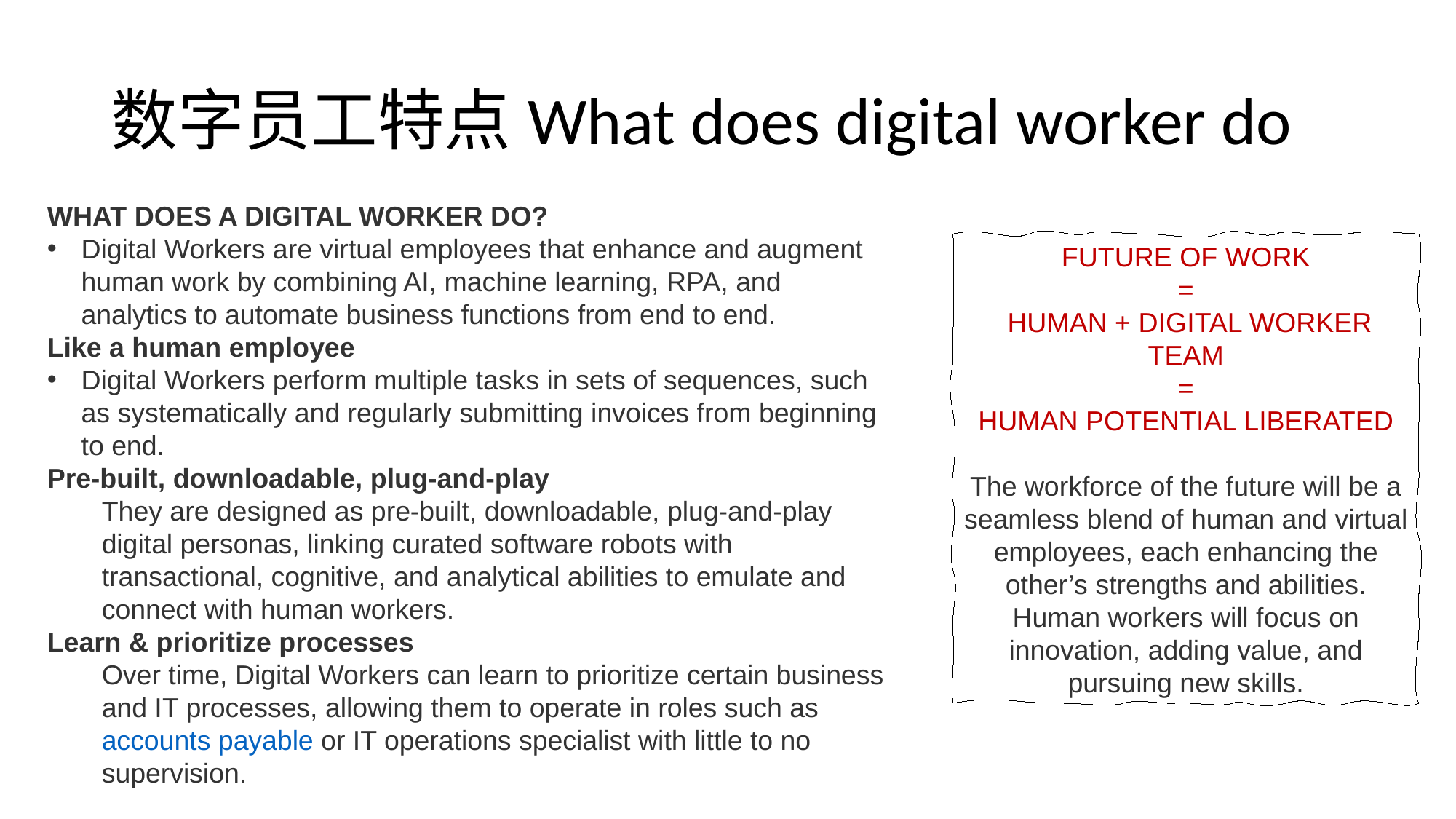

# 数字员工特点What does digital worker do
WHAT DOES A DIGITAL WORKER DO?
Digital Workers are virtual employees that enhance and augment human work by combining AI, machine learning, RPA, and analytics to automate business functions from end to end.
Like a human employee
Digital Workers perform multiple tasks in sets of sequences, such as systematically and regularly submitting invoices from beginning to end.
Pre-built, downloadable, plug-and-play
They are designed as pre-built, downloadable, plug-and-play digital personas, linking curated software robots with transactional, cognitive, and analytical abilities to emulate and connect with human workers.
Learn & prioritize processes
Over time, Digital Workers can learn to prioritize certain business and IT processes, allowing them to operate in roles such as accounts payable or IT operations specialist with little to no supervision.
FUTURE OF WORK
=
 Human + DIGITAL WORKER TEAM
 =
HUMAN POTENTIAL LIBERATED

The workforce of the future will be a seamless blend of human and virtual employees, each enhancing the other’s strengths and abilities. Human workers will focus on innovation, adding value, and pursuing new skills.